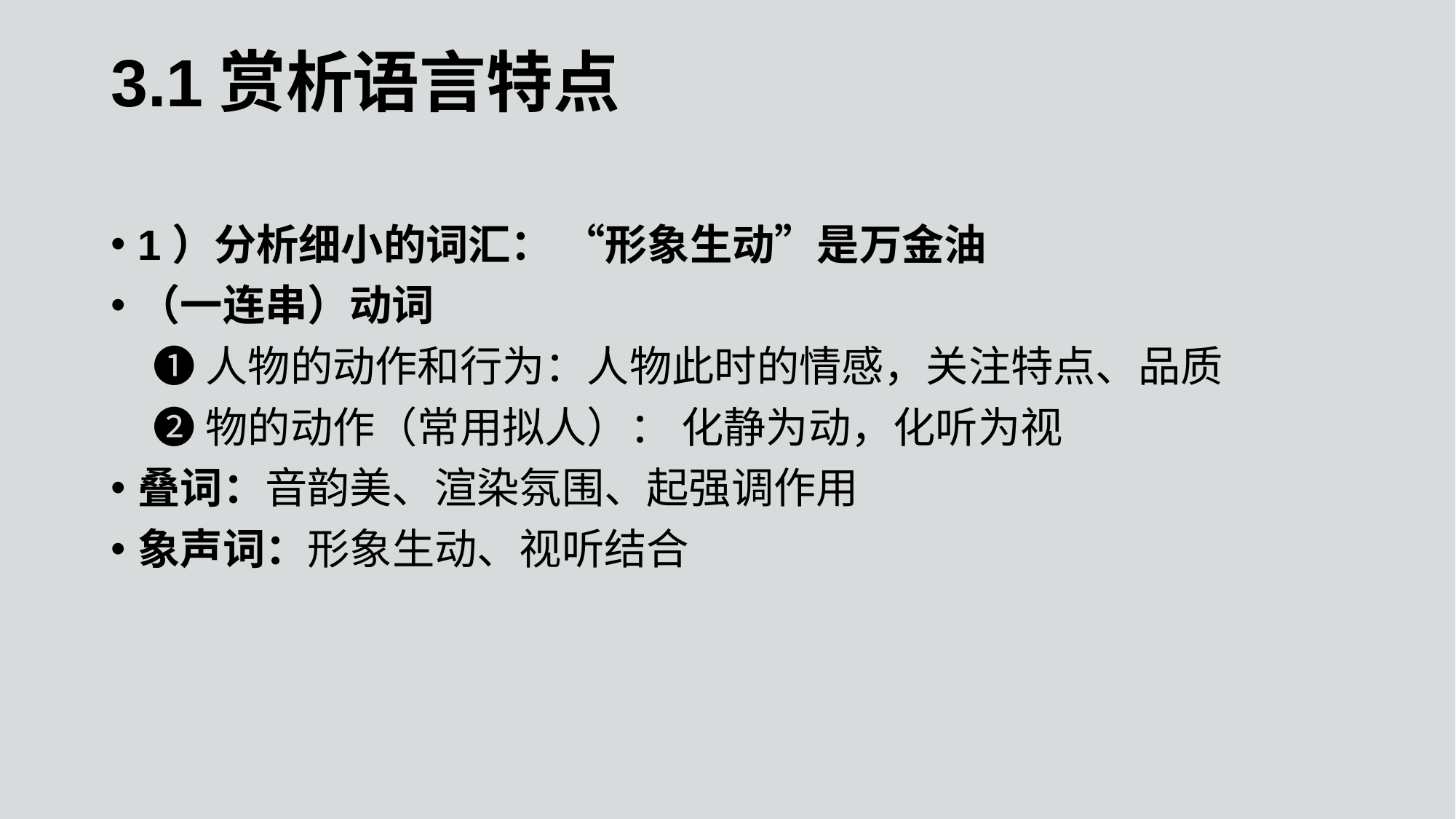

3.1赏析语言特点
1）分析细小的词汇： “形象生动”是万金油
（一连串）动词
	❶人物的动作和行为：人物此时的情感，关注特点、品质
	❷物的动作（常用拟人）： 化静为动，化听为视
叠词：音韵美、渲染氛围、起强调作用
象声词：形象生动、视听结合